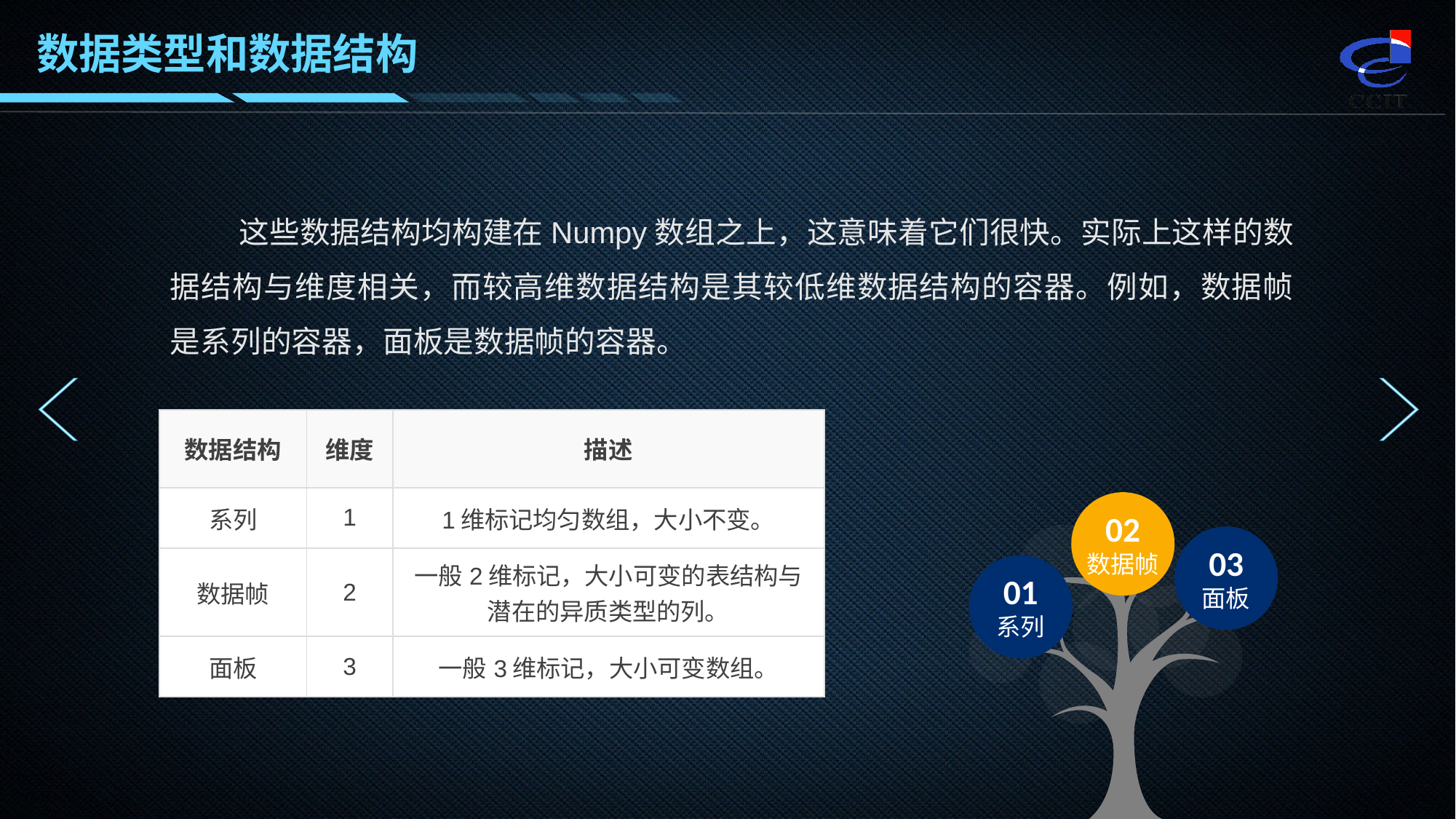

数据类型和数据结构
 这些数据结构均构建在Numpy数组之上，这意味着它们很快。实际上这样的数据结构与维度相关，而较高维数据结构是其较低维数据结构的容器。例如，数据帧是系列的容器，面板是数据帧的容器。
| 数据结构 | 维度 | 描述 |
| --- | --- | --- |
| 系列 | 1 | 1维标记均匀数组，大小不变。 |
| 数据帧 | 2 | 一般2维标记，大小可变的表结构与潜在的异质类型的列。 |
| 面板 | 3 | 一般3维标记，大小可变数组。 |
02
数据帧

03
面板

01
系列